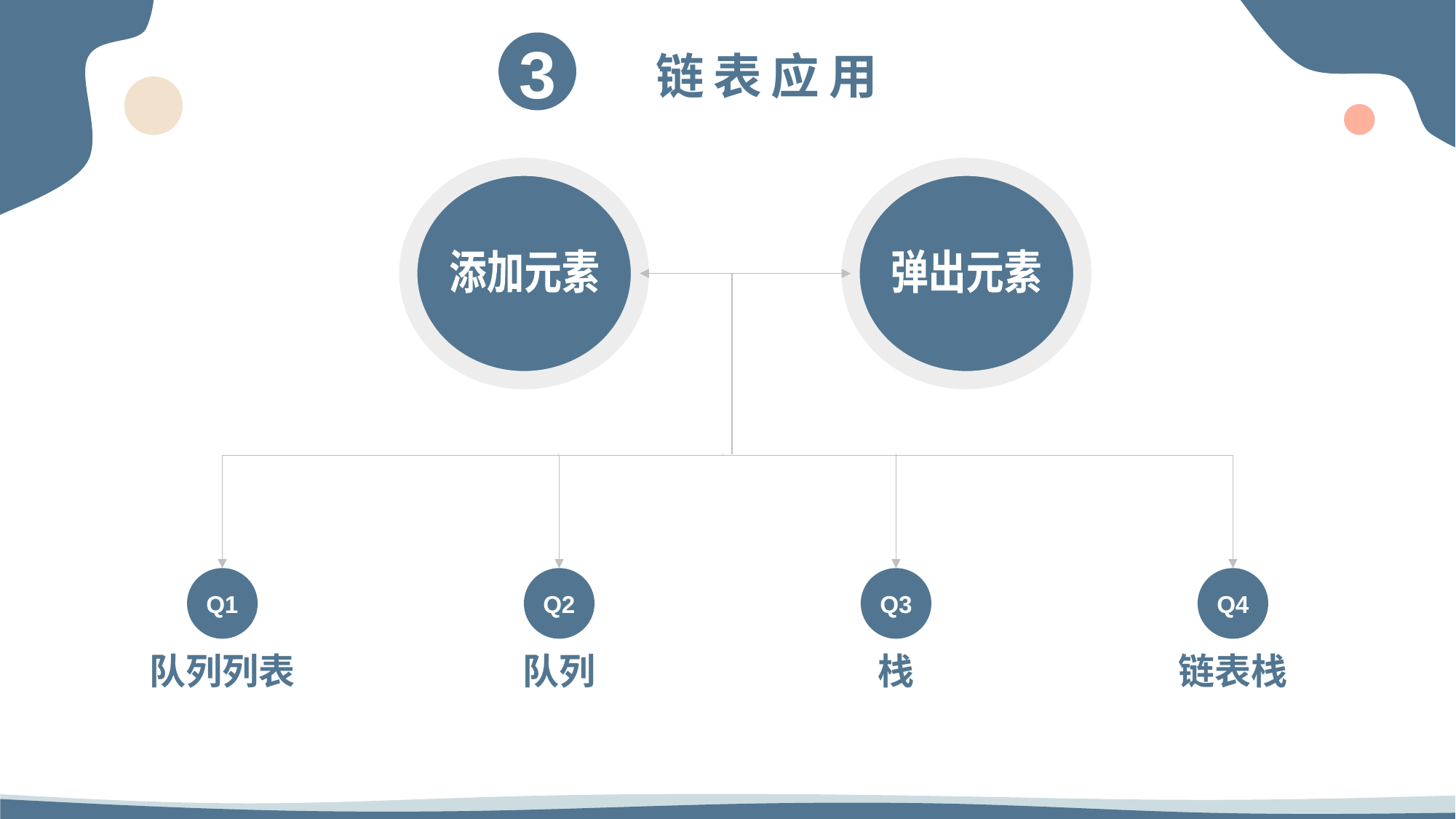

添加元素

弹出元素
Q1
Q2
Q3
Q4
队列列表
队列
栈
链表栈